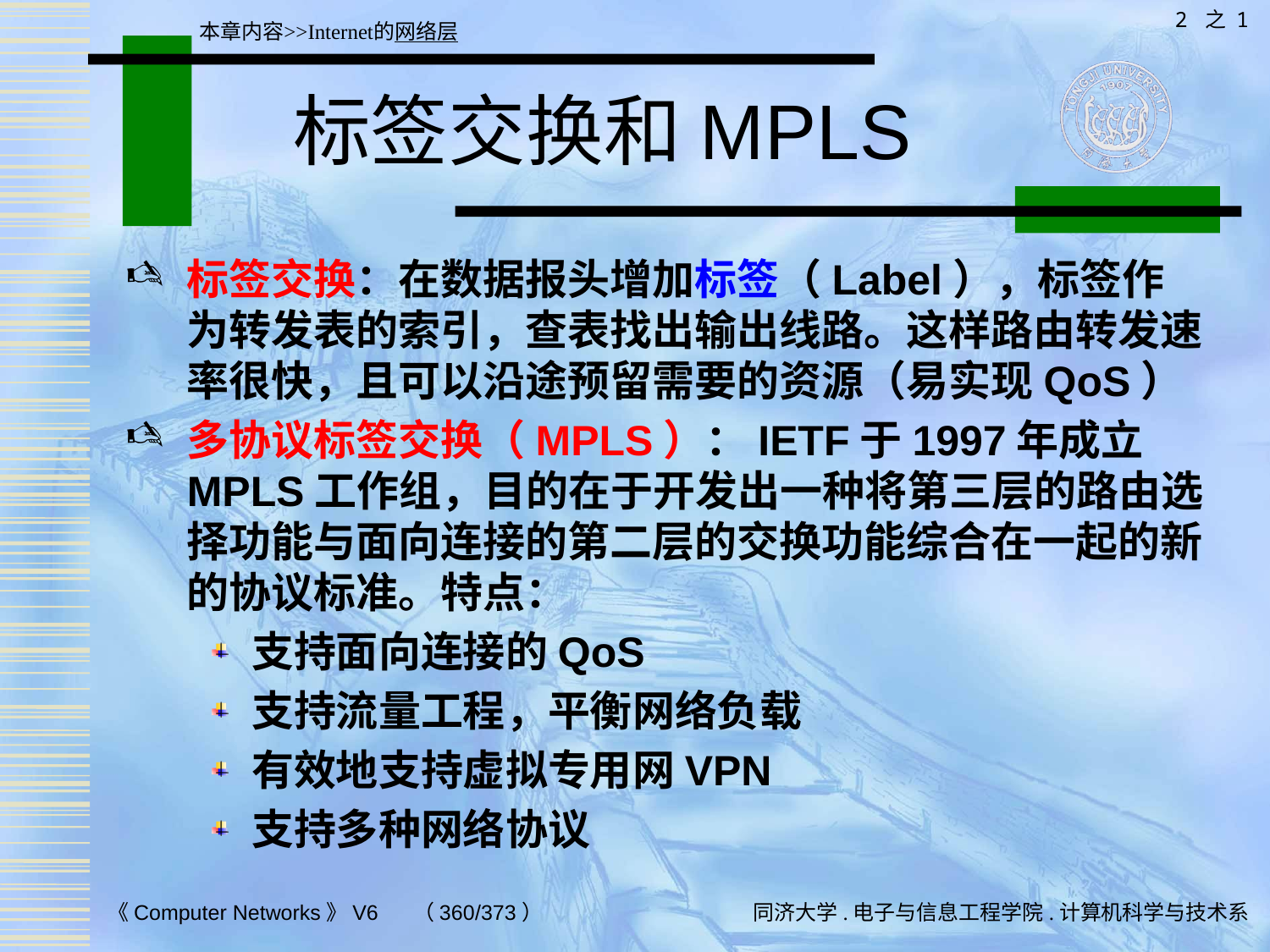

2 之 1
本章内容>>Internet的网络层
# 标签交换和MPLS
标签交换：在数据报头增加标签（Label），标签作为转发表的索引，查表找出输出线路。这样路由转发速率很快，且可以沿途预留需要的资源（易实现QoS）
多协议标签交换（MPLS）：IETF于1997年成立MPLS工作组，目的在于开发出一种将第三层的路由选择功能与面向连接的第二层的交换功能综合在一起的新的协议标准。特点：
支持面向连接的QoS
支持流量工程，平衡网络负载
有效地支持虚拟专用网VPN
支持多种网络协议